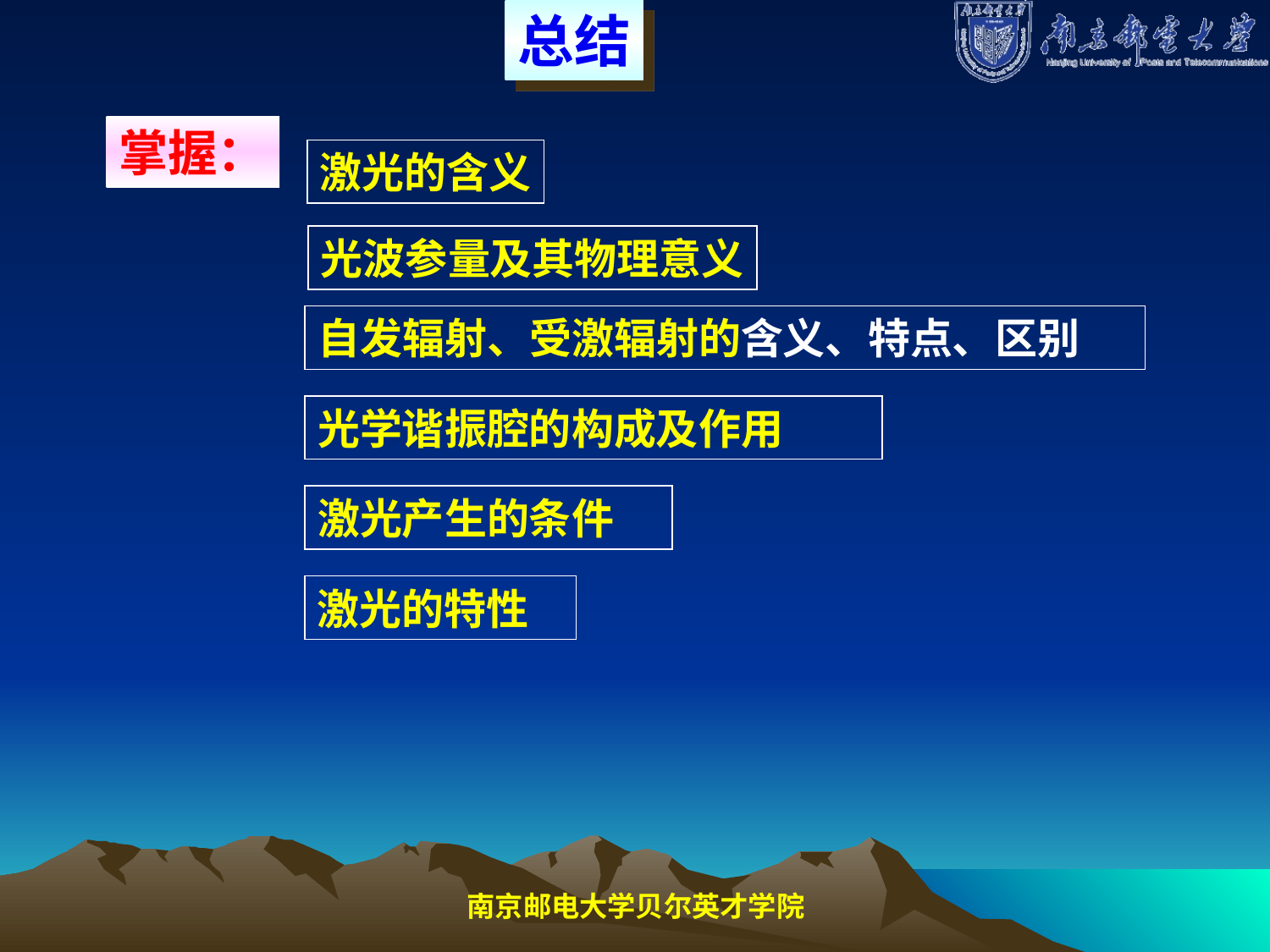

总结
掌握：
激光的含义
光波参量及其物理意义
自发辐射、受激辐射的含义、特点、区别
光学谐振腔的构成及作用
激光产生的条件
激光的特性
南京邮电大学贝尔英才学院

84